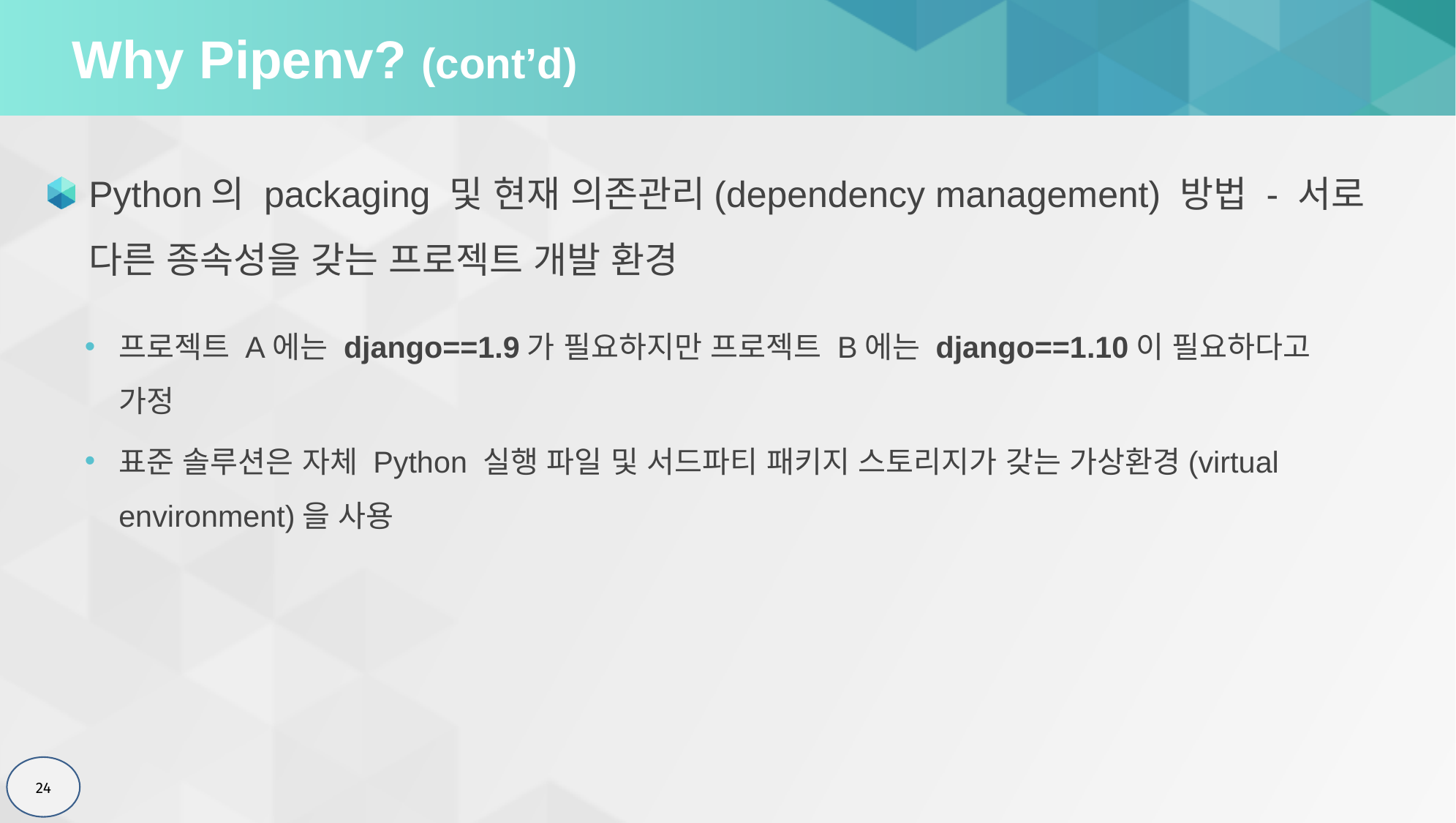

# Why Pipenv? (cont’d)
Python의 packaging 및 현재 의존관리(dependency management) 방법 - 서로 다른 종속성을 갖는 프로젝트 개발 환경

프로젝트 A에는 django==1.9가 필요하지만 프로젝트 B에는 django==1.10이 필요하다고 가정
표준 솔루션은 자체 Python 실행 파일 및 서드파티 패키지 스토리지가 갖는 가상환경(virtual environment)을 사용